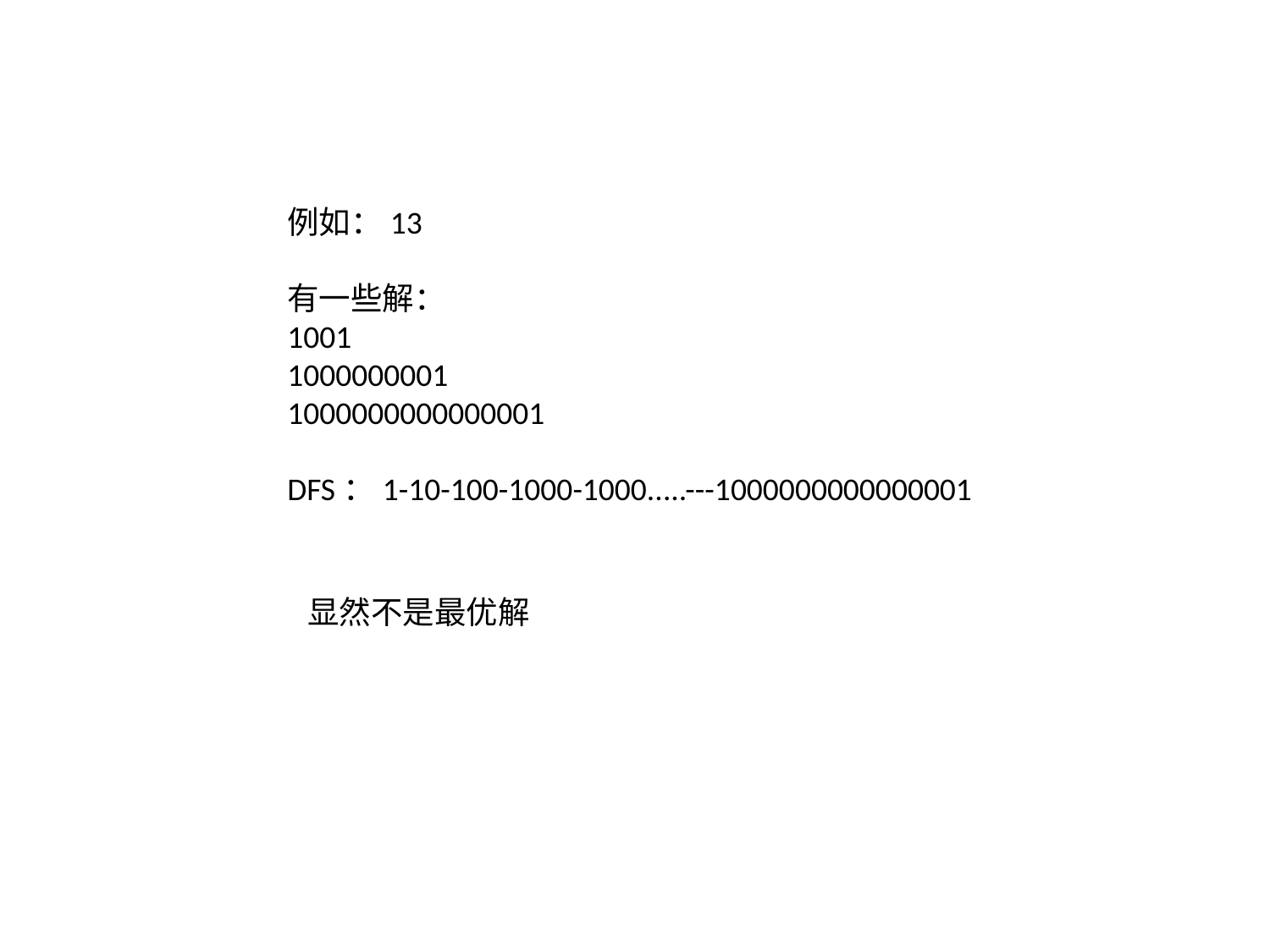

例如：13

有一些解：
1001
1000000001
1000000000000001

DFS：1-10-100-1000-1000.....---1000000000000001
显然不是最优解